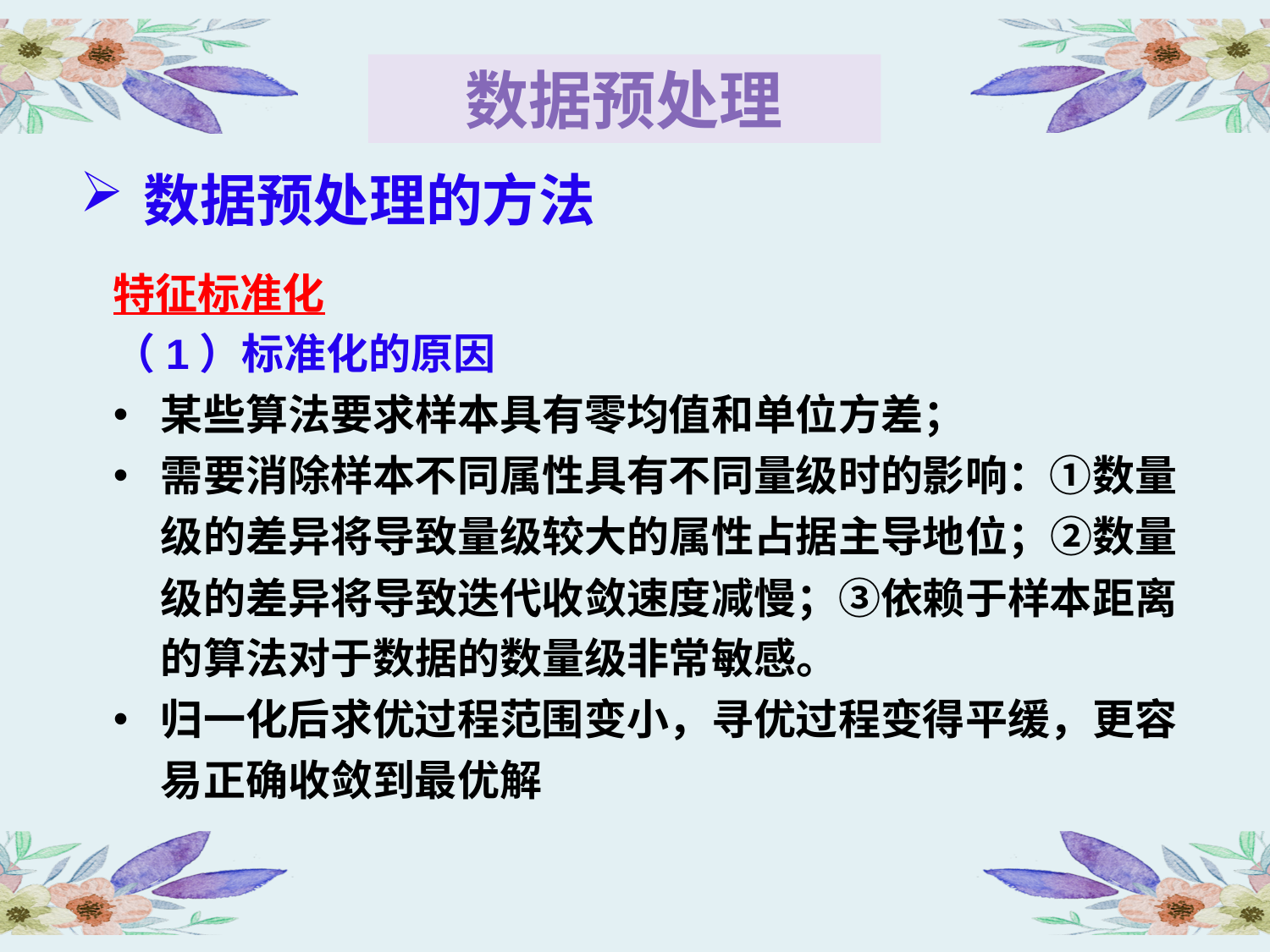

数据预处理
数据预处理的方法
特征标准化
（1）标准化的原因
某些算法要求样本具有零均值和单位方差；
需要消除样本不同属性具有不同量级时的影响：①数量级的差异将导致量级较大的属性占据主导地位；②数量级的差异将导致迭代收敛速度减慢；③依赖于样本距离的算法对于数据的数量级非常敏感。
归一化后求优过程范围变小，寻优过程变得平缓，更容易正确收敛到最优解